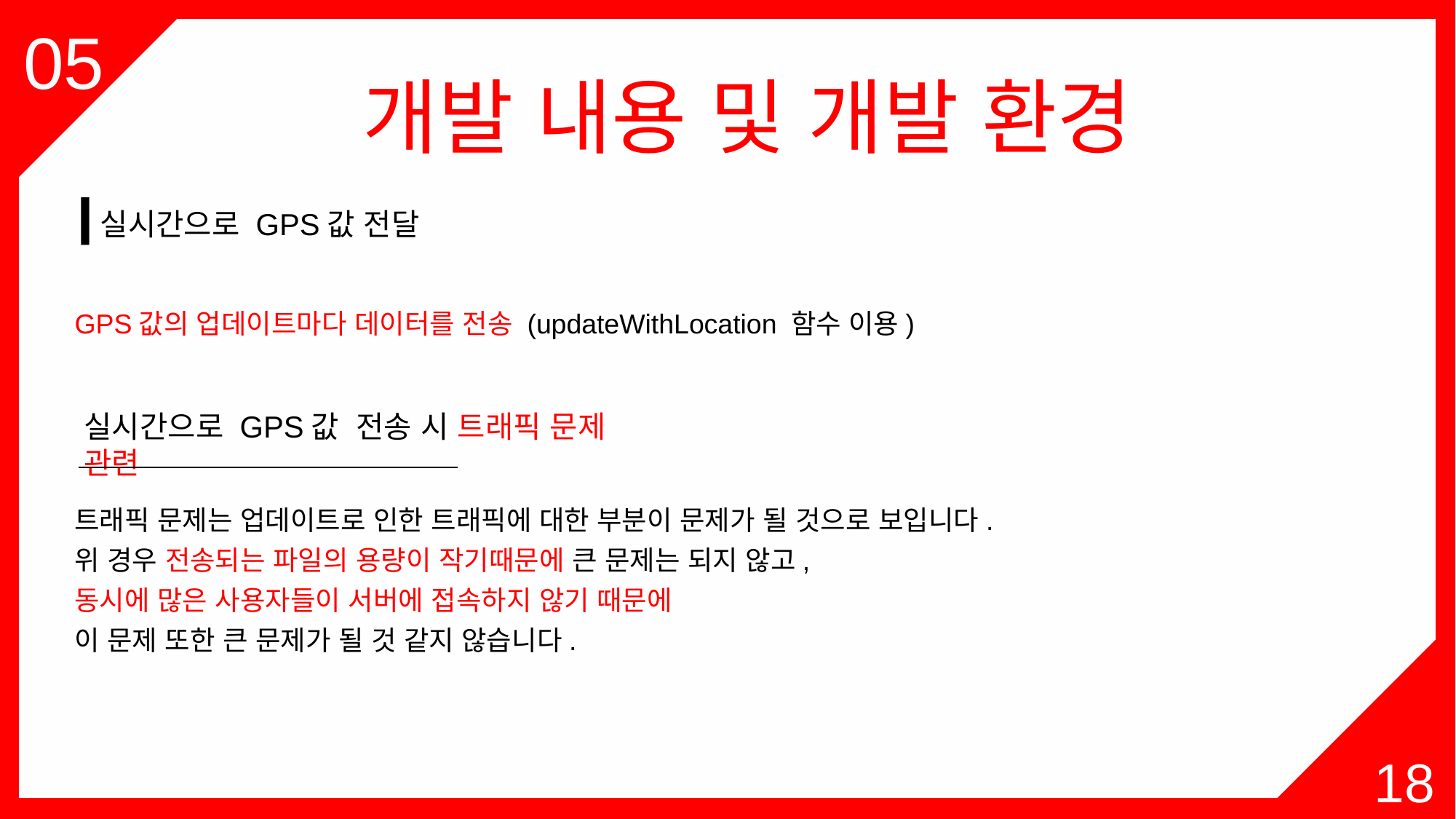

05
개발 내용 및 개발 환경

실시간으로 GPS값 전달
GPS값의 업데이트마다 데이터를 전송 (updateWithLocation 함수 이용)
실시간으로 GPS값  전송 시 트래픽 문제 관련
트래픽 문제는 업데이트로 인한 트래픽에 대한 부분이 문제가 될 것으로 보입니다.

위 경우 전송되는 파일의 용량이 작기때문에 큰 문제는 되지 않고,

동시에 많은 사용자들이 서버에 접속하지 않기 때문에

이 문제 또한 큰 문제가 될 것 같지 않습니다.

18